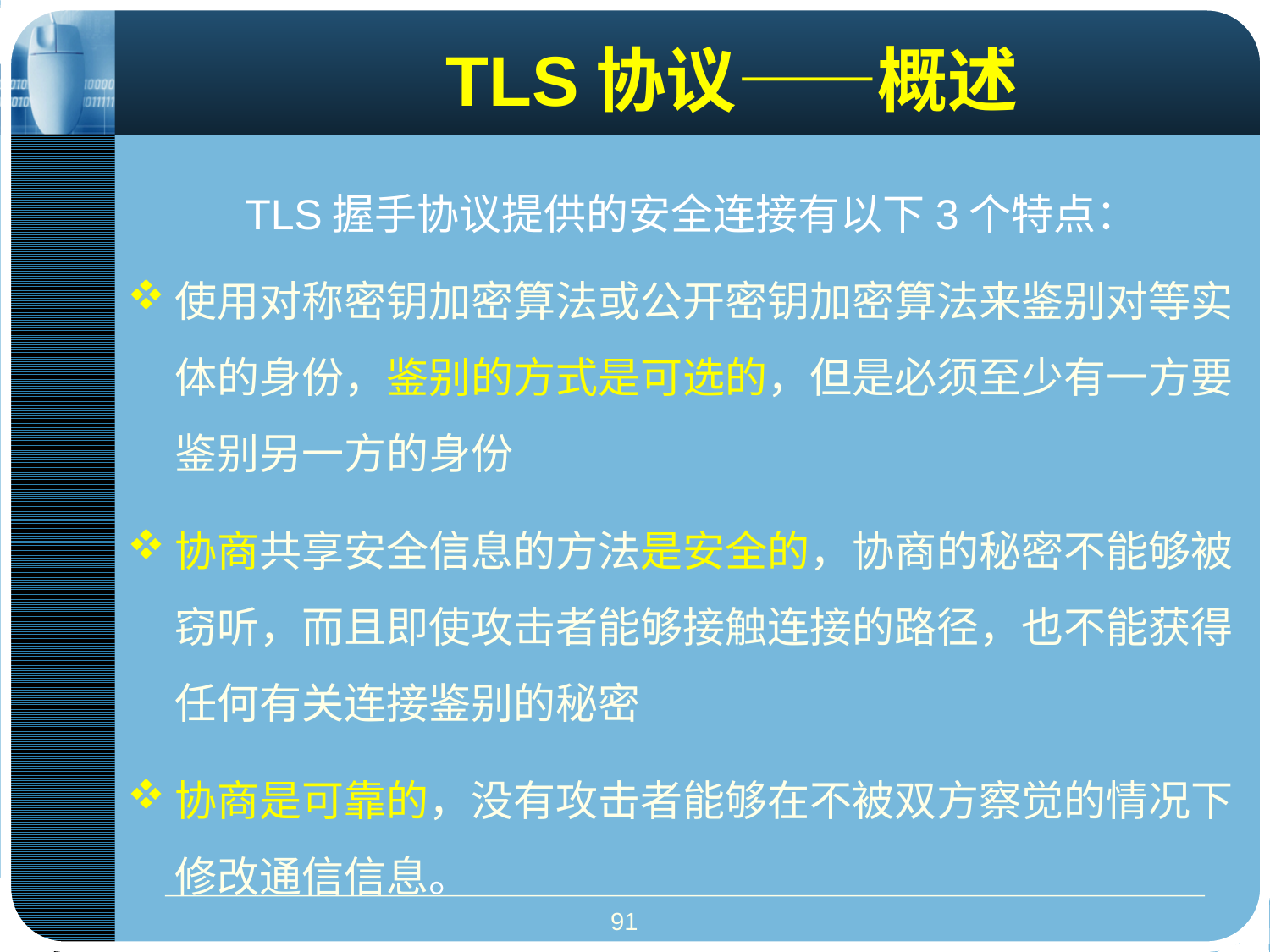

TLS协议——概述
TLS握手协议提供的安全连接有以下3个特点：
使用对称密钥加密算法或公开密钥加密算法来鉴别对等实体的身份，鉴别的方式是可选的，但是必须至少有一方要鉴别另一方的身份
协商共享安全信息的方法是安全的，协商的秘密不能够被窃听，而且即使攻击者能够接触连接的路径，也不能获得任何有关连接鉴别的秘密
协商是可靠的，没有攻击者能够在不被双方察觉的情况下修改通信信息。
91